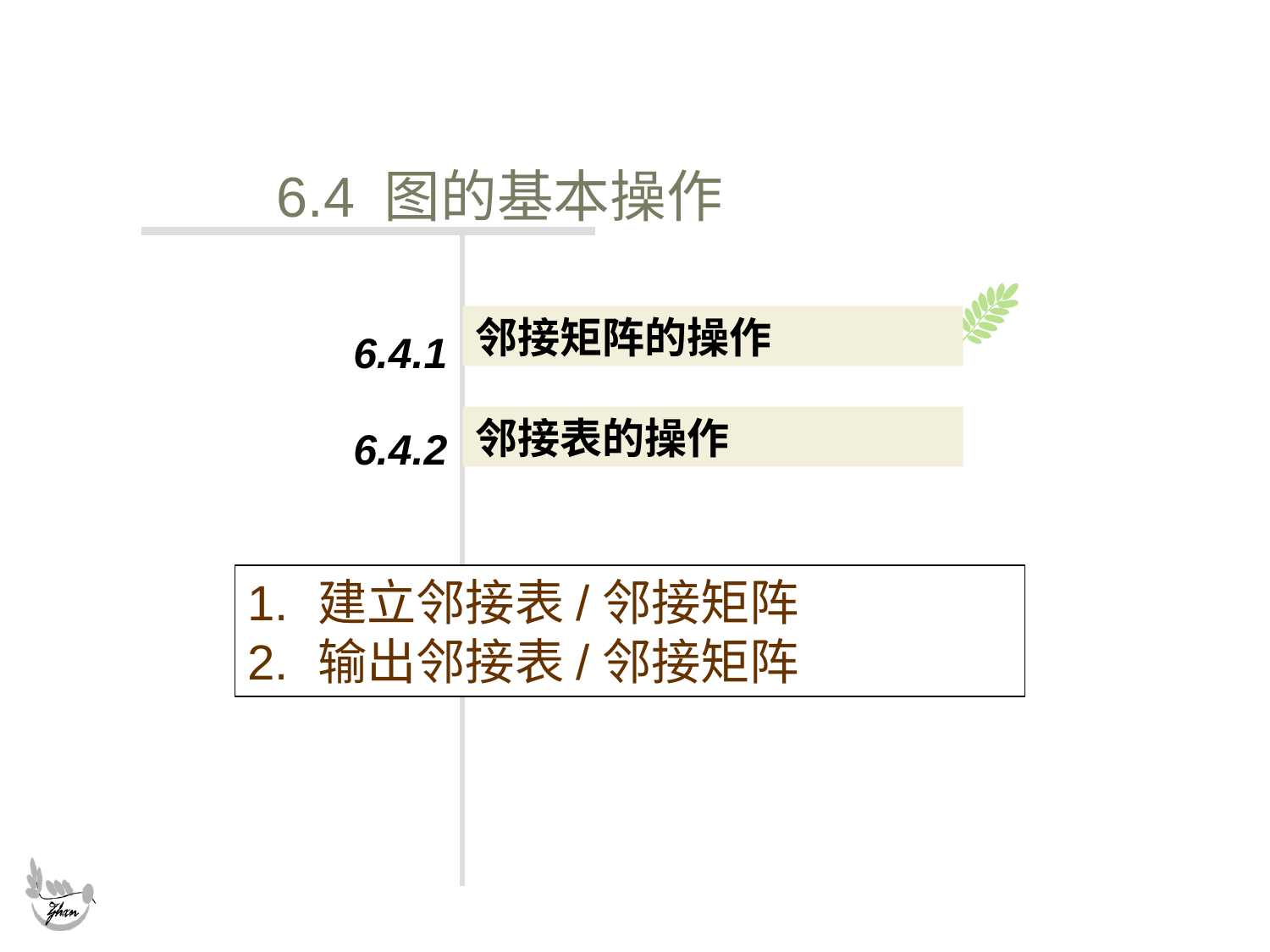

#
6.4 图的基本操作

邻接矩阵的操作
6.4.1
6.4.2
邻接表的操作
 建立邻接表/邻接矩阵
 输出邻接表/邻接矩阵